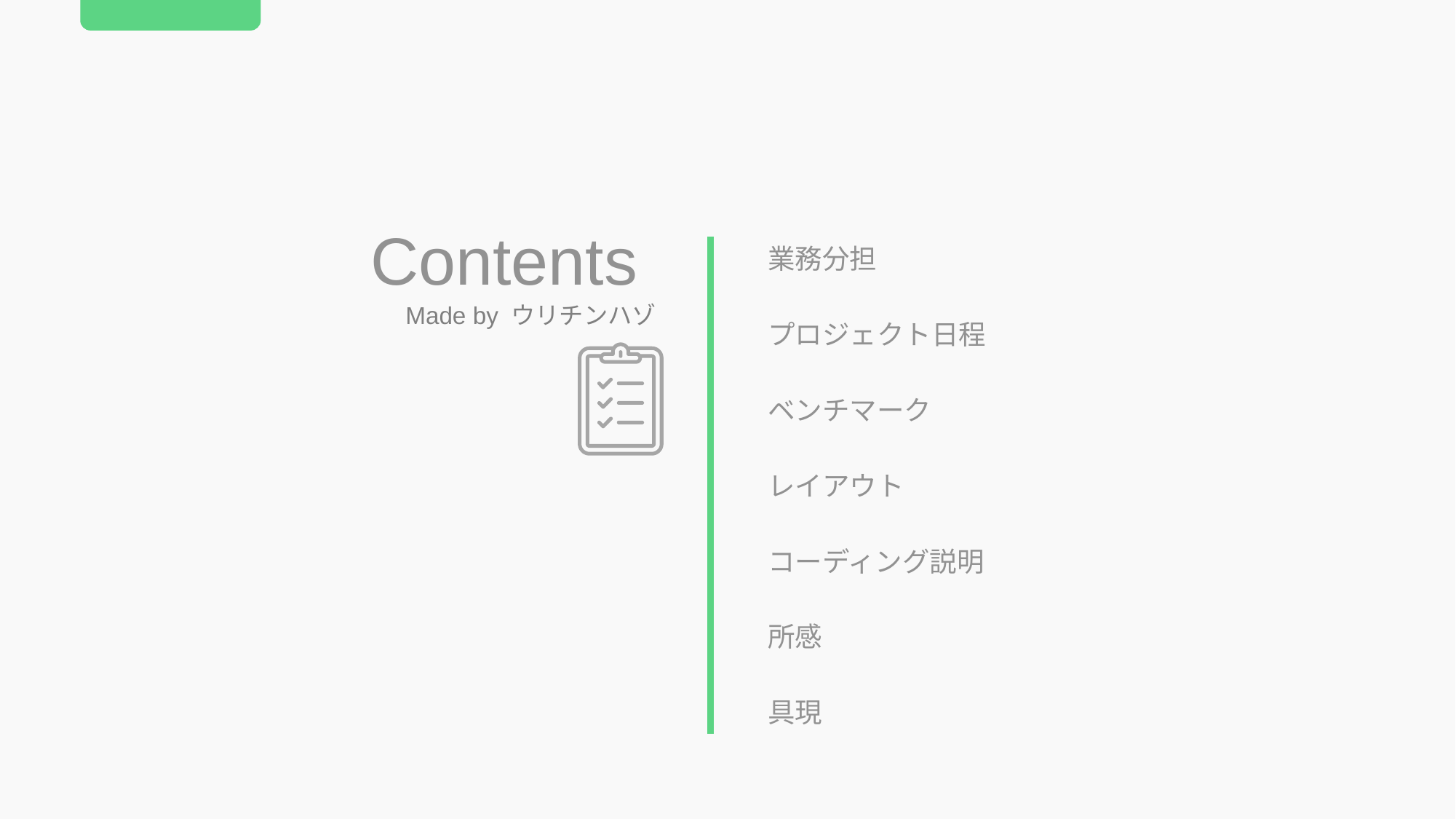

Contents
業務分担
Made by ウリチンハゾ

プロジェクト日程

ベンチマーク
レイアウト
コーディング説明
所感
具現